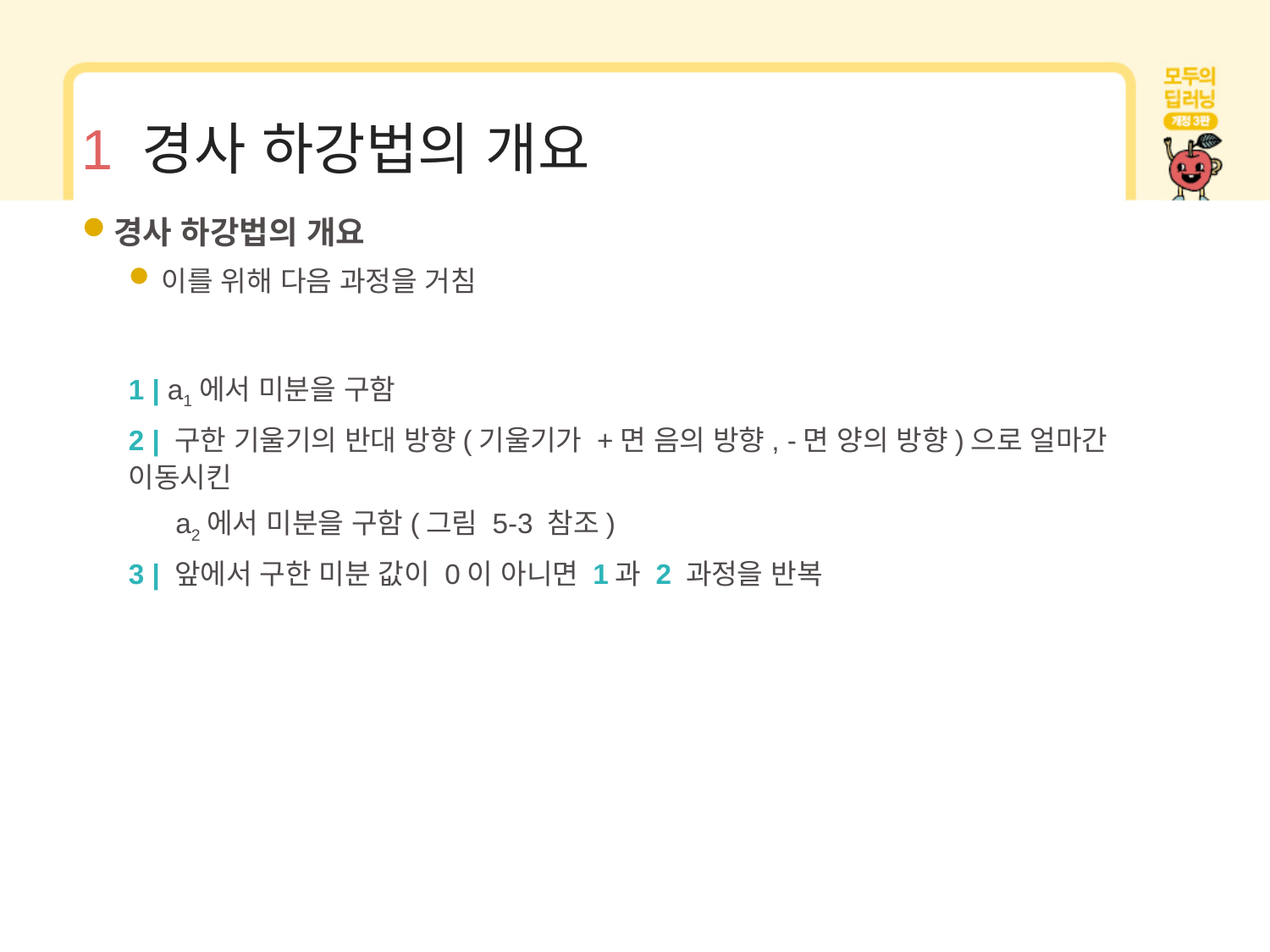

# 1 경사 하강법의 개요
경사 하강법의 개요
이를 위해 다음 과정을 거침

1 | a1에서 미분을 구함
2 | 구한 기울기의 반대 방향(기울기가 +면 음의 방향, -면 양의 방향)으로 얼마간 이동시킨
      a2에서 미분을 구함(그림 5-3 참조)
3 | 앞에서 구한 미분 값이 0이 아니면 1과 2 과정을 반복